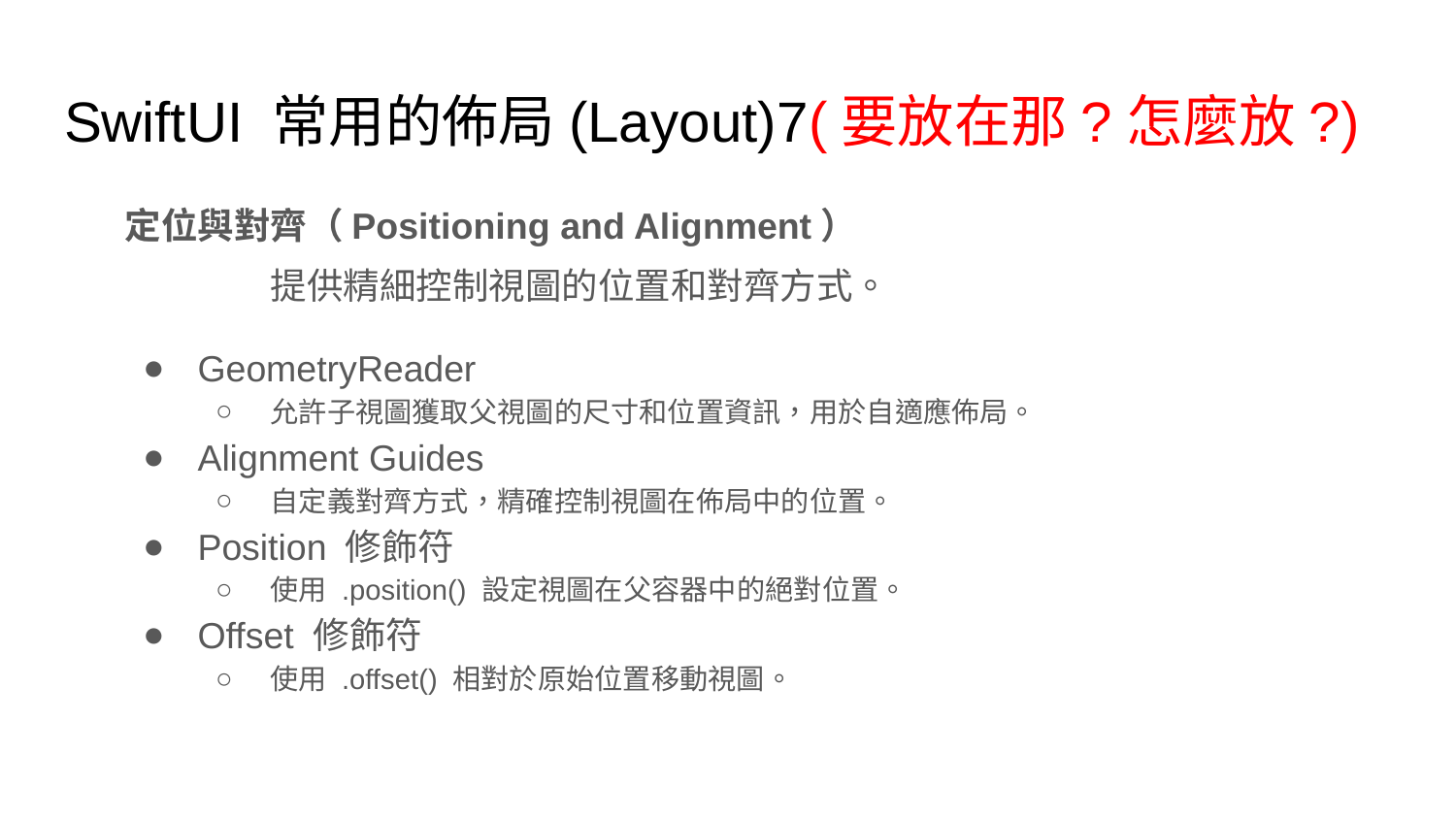

# SwiftUI 常用的佈局(Layout)7(要放在那?怎麼放?)
定位與對齊（Positioning and Alignment）
	提供精細控制視圖的位置和對齊方式。
GeometryReader
允許子視圖獲取父視圖的尺寸和位置資訊，用於自適應佈局。
Alignment Guides
自定義對齊方式，精確控制視圖在佈局中的位置。
Position 修飾符
使用 .position() 設定視圖在父容器中的絕對位置。
Offset 修飾符
使用 .offset() 相對於原始位置移動視圖。